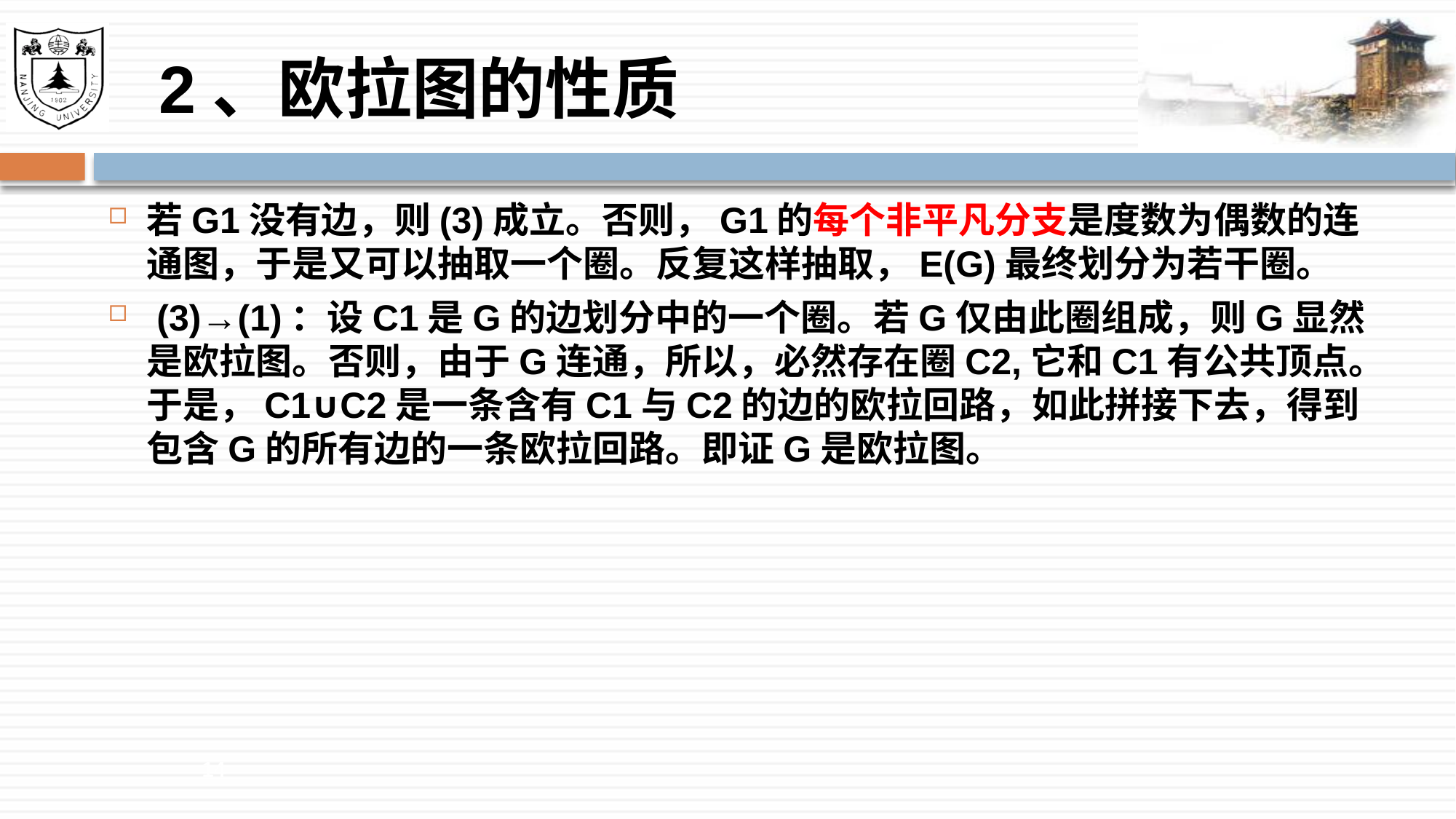

# 2、欧拉图的性质

若G1没有边，则(3)成立。否则，G1的每个非平凡分支是度数为偶数的连通图，于是又可以抽取一个圈。反复这样抽取，E(G)最终划分为若干圈。
 (3)→(1)：设C1是G的边划分中的一个圈。若G仅由此圈组成，则G显然是欧拉图。否则，由于G连通，所以，必然存在圈C2,它和C1有公共顶点。于是，C1∪C2是一条含有C1与C2的边的欧拉回路，如此拼接下去，得到包含G的所有边的一条欧拉回路。即证G是欧拉图。
14